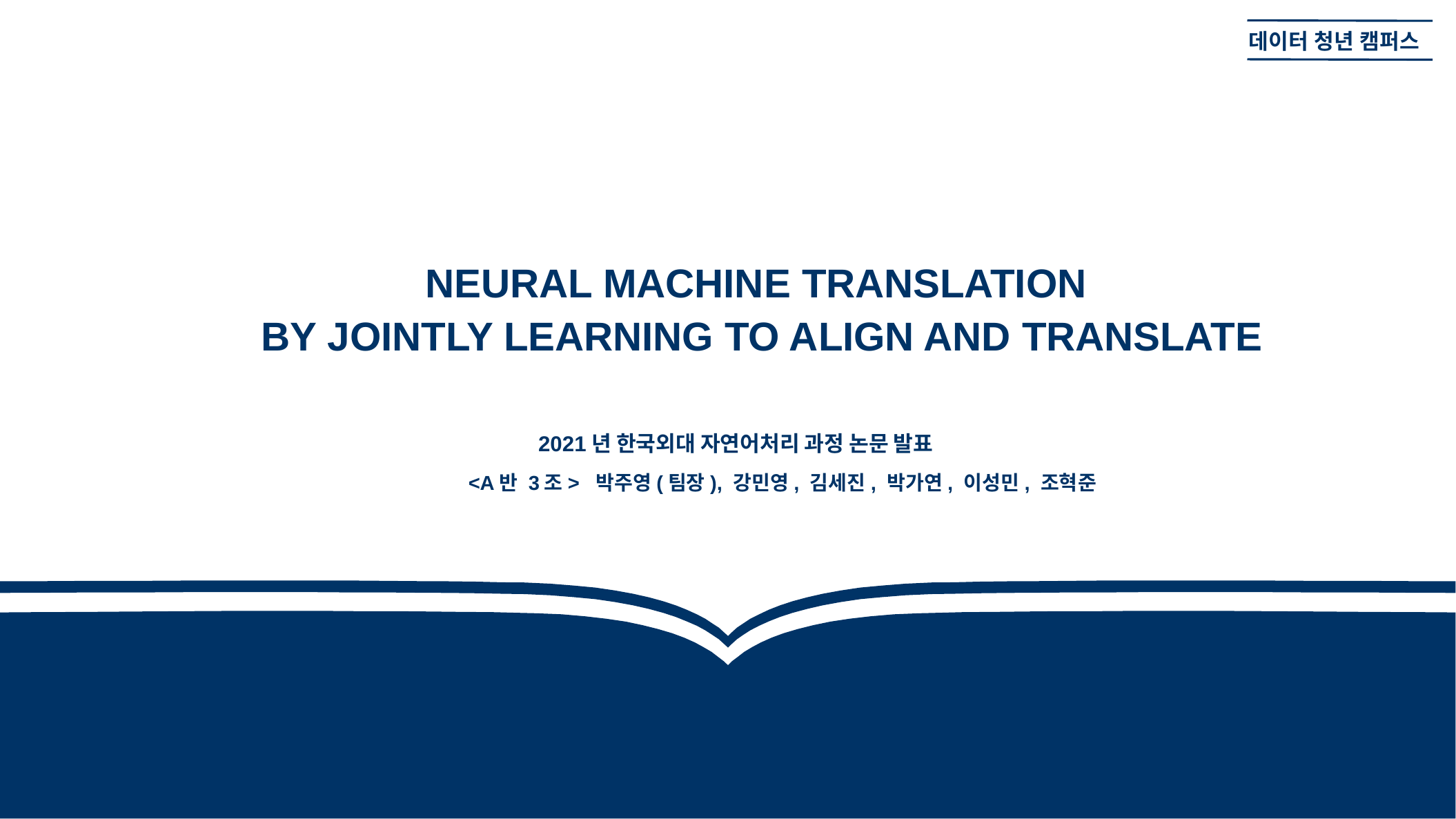

데이터 청년 캠퍼스
NEURAL MACHINE TRANSLATION
 BY JOINTLY LEARNING TO ALIGN AND TRANSLATE

2021년 한국외대 자연어처리 과정 논문 발표
<A반 3조>  박주영(팀장), 강민영, 김세진, 박가연, 이성민, 조혁준